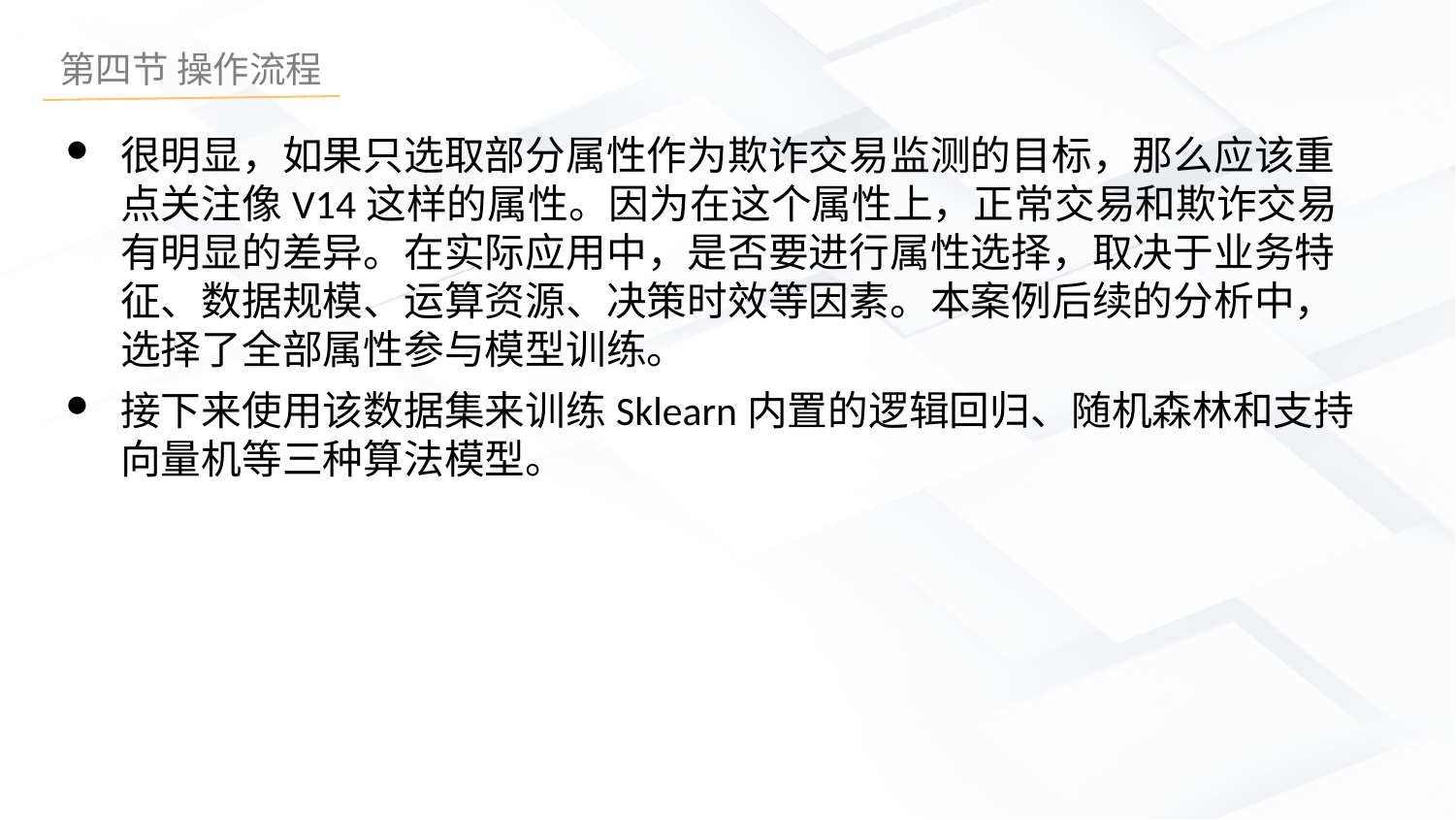

很明显，如果只选取部分属性作为欺诈交易监测的目标，那么应该重点关注像V14这样的属性。因为在这个属性上，正常交易和欺诈交易有明显的差异。在实际应用中，是否要进行属性选择，取决于业务特征、数据规模、运算资源、决策时效等因素。本案例后续的分析中，选择了全部属性参与模型训练。
接下来使用该数据集来训练Sklearn内置的逻辑回归、随机森林和支持向量机等三种算法模型。